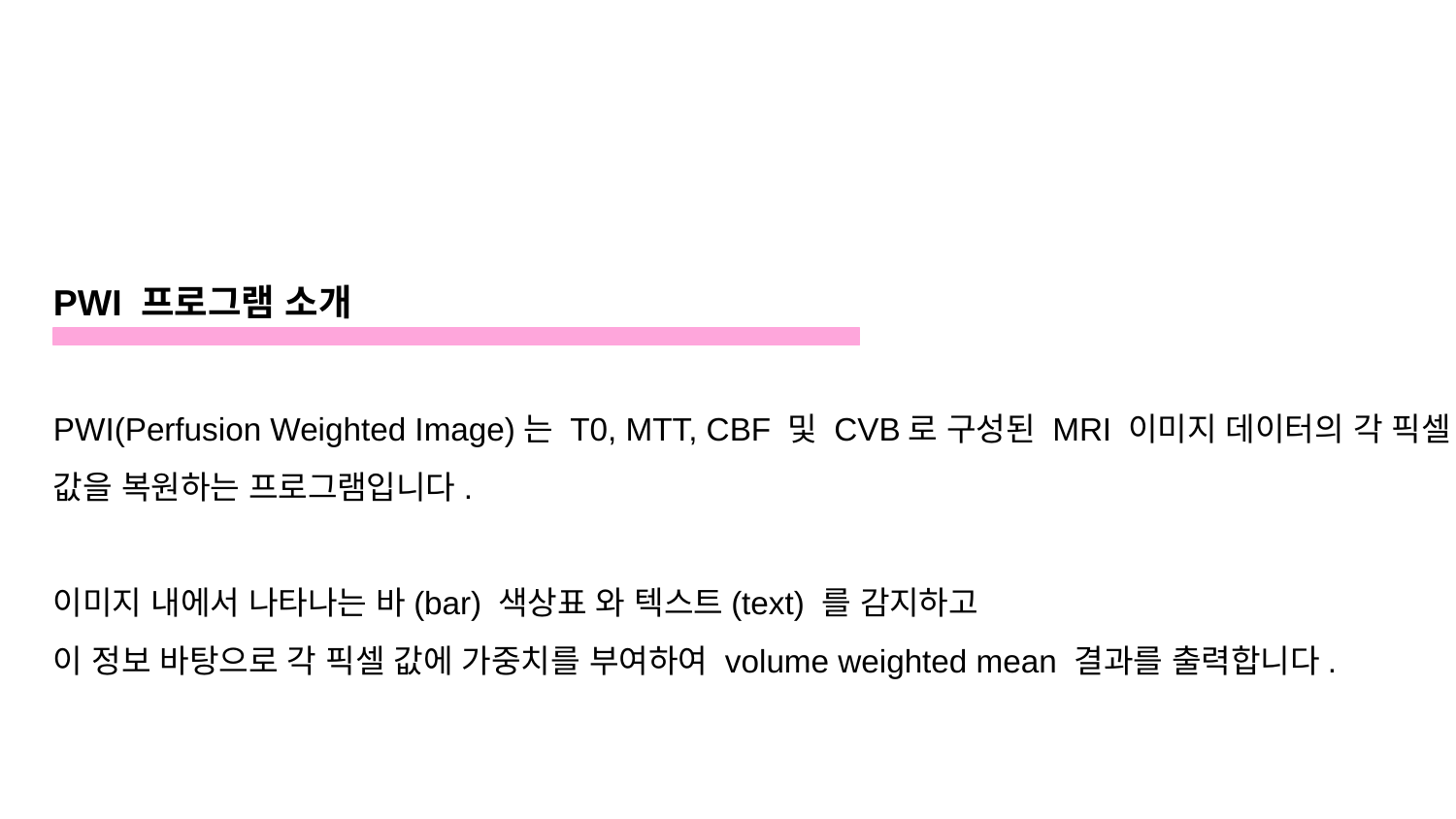

PWI 프로그램 소개

PWI(Perfusion Weighted Image)는 T0, MTT, CBF 및 CVB로 구성된 MRI 이미지 데이터의 각 픽셀 값을 복원하는 프로그램입니다.

이미지 내에서 나타나는 바(bar) 색상표 와 텍스트(text) 를 감지하고
이 정보 바탕으로 각 픽셀 값에 가중치를 부여하여 volume weighted mean 결과를 출력합니다.